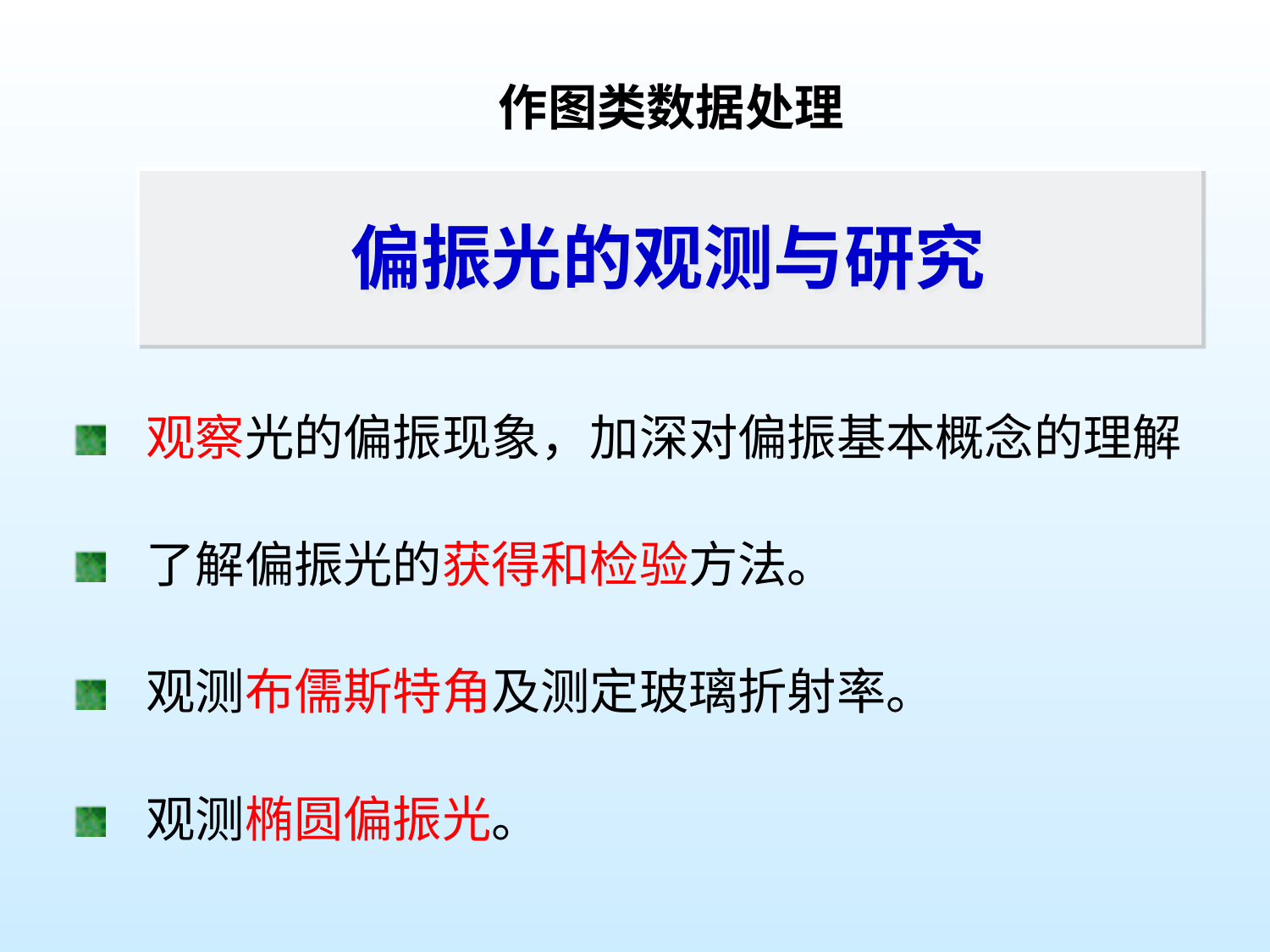

作图类数据处理
偏振光的观测与研究
观察光的偏振现象，加深对偏振基本概念的理解
了解偏振光的获得和检验方法。
观测布儒斯特角及测定玻璃折射率。
观测椭圆偏振光。